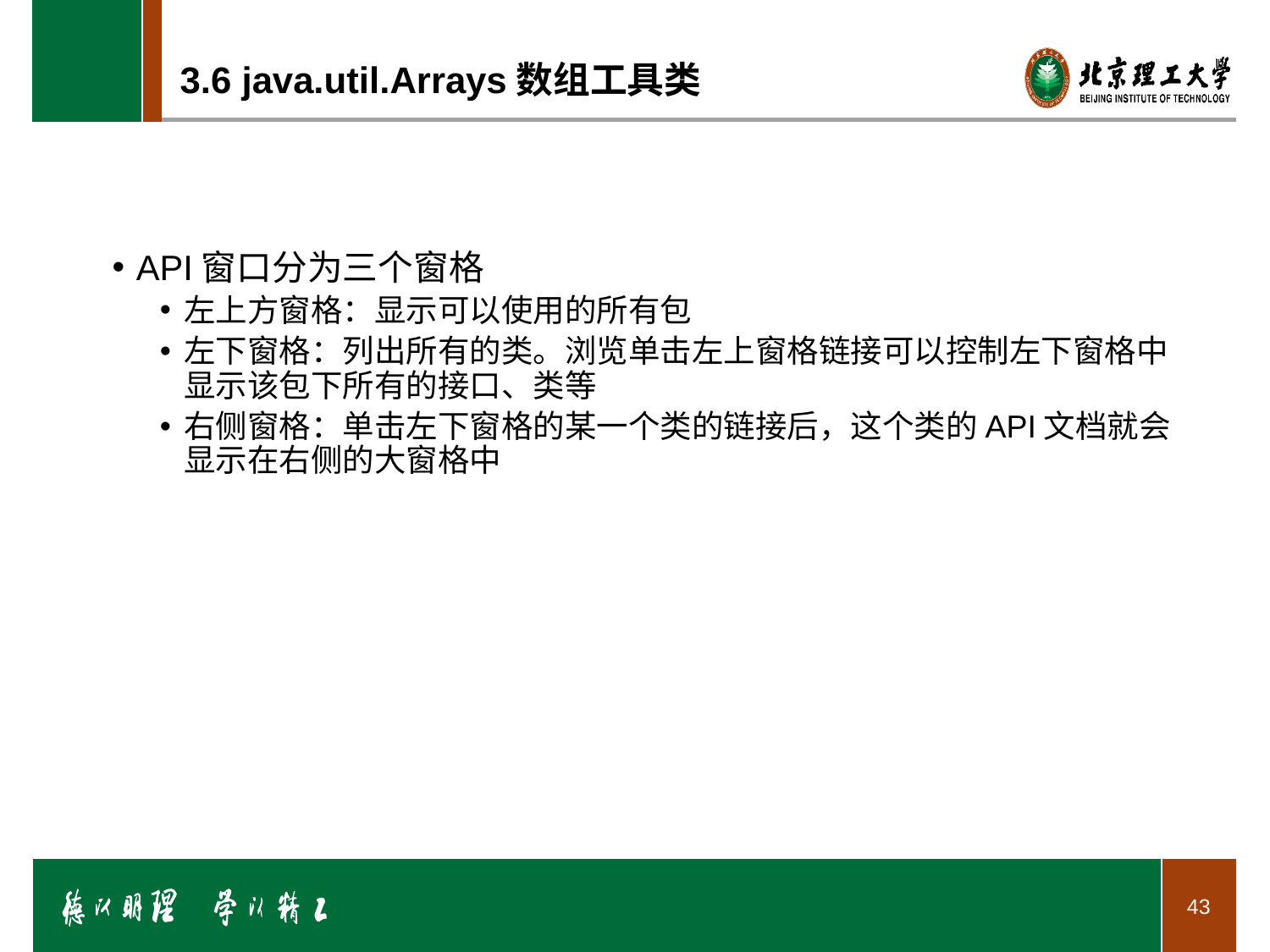

# 3.6 java.util.Arrays数组工具类
API窗口分为三个窗格
左上方窗格：显示可以使用的所有包
左下窗格：列出所有的类。浏览单击左上窗格链接可以控制左下窗格中显示该包下所有的接口、类等
右侧窗格：单击左下窗格的某一个类的链接后，这个类的API文档就会显示在右侧的大窗格中

43